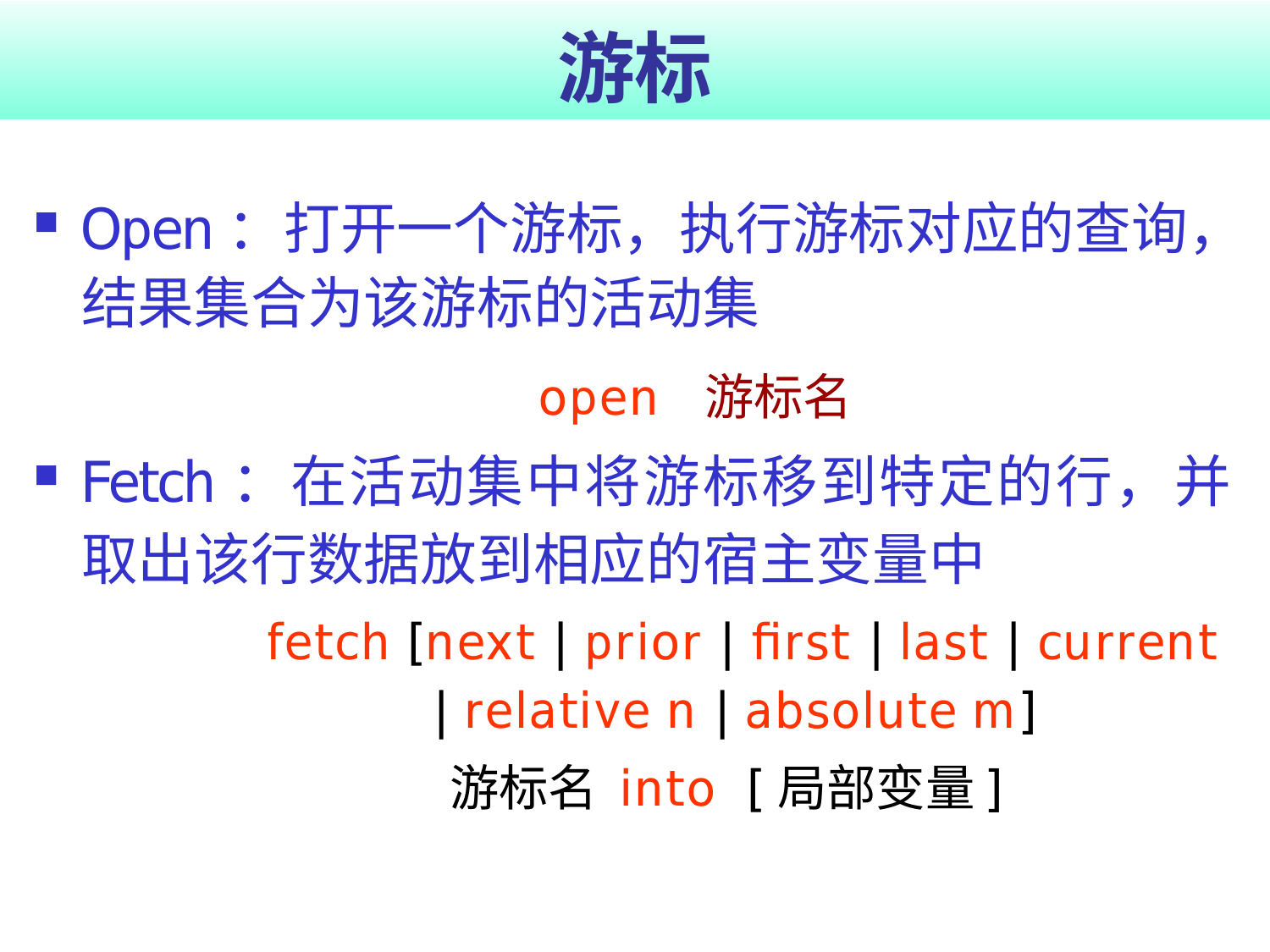

# 游标
Open：打开一个游标，执行游标对应的查询，结果集合为该游标的活动集
open  游标名
Fetch：在活动集中将游标移到特定的行，并取出该行数据放到相应的宿主变量中
	fetch [next | prior | first | last | current | relative n | absolute m]
游标名 into  [局部变量]